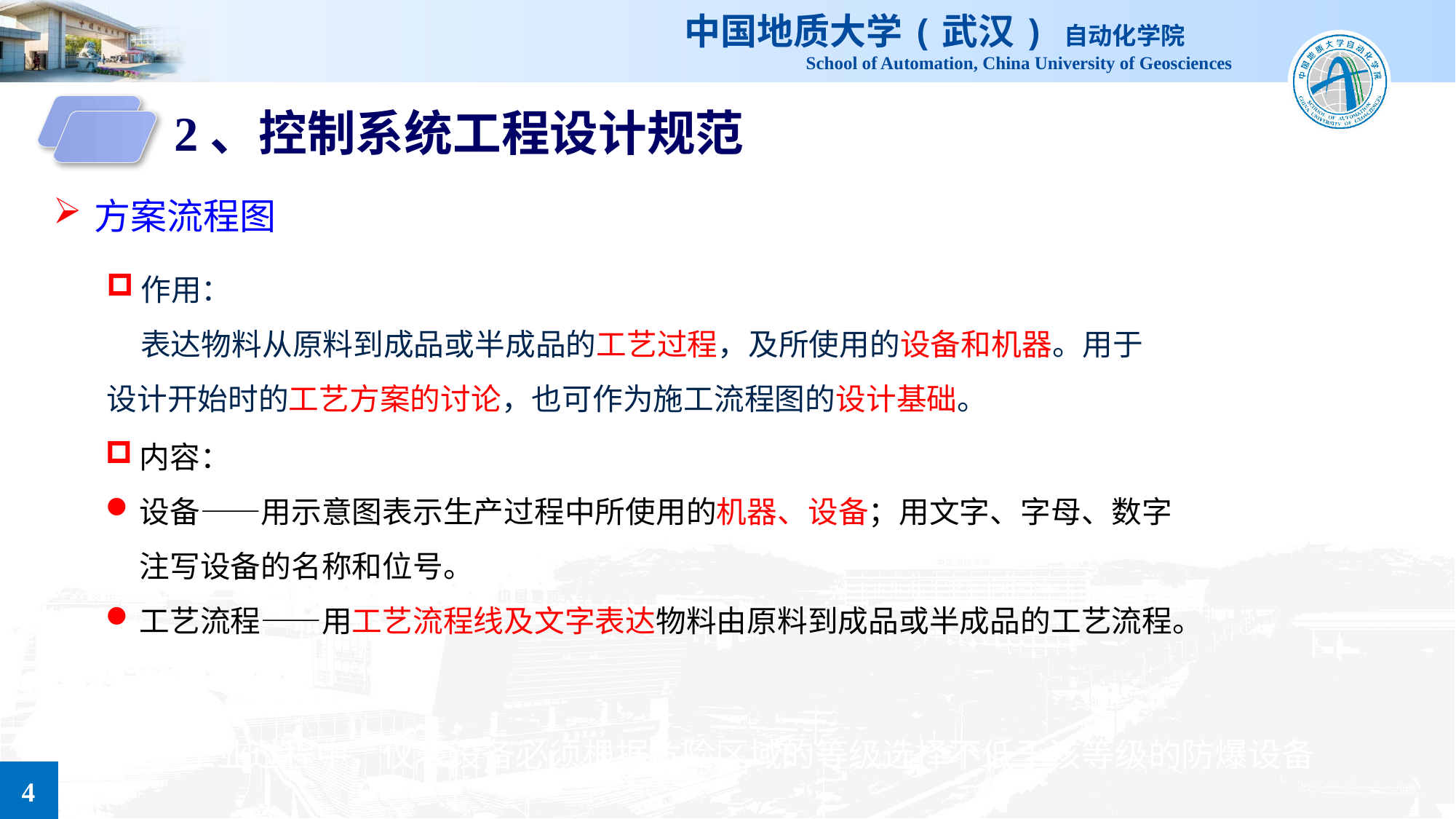

2、控制系统工程设计规范
方案流程图
作用：
    表达物料从原料到成品或半成品的工艺过程，及所使用的设备和机器。用于设计开始时的工艺方案的讨论，也可作为施工流程图的设计基础。
内容：
设备——用示意图表示生产过程中所使用的机器、设备；用文字、字母、数字注写设备的名称和位号。
工艺流程——用工艺流程线及文字表达物料由原料到成品或半成品的工艺流程。
工业过程中，仪表设备必须根据危险区域的等级选择不低于该等级的防爆设备
4